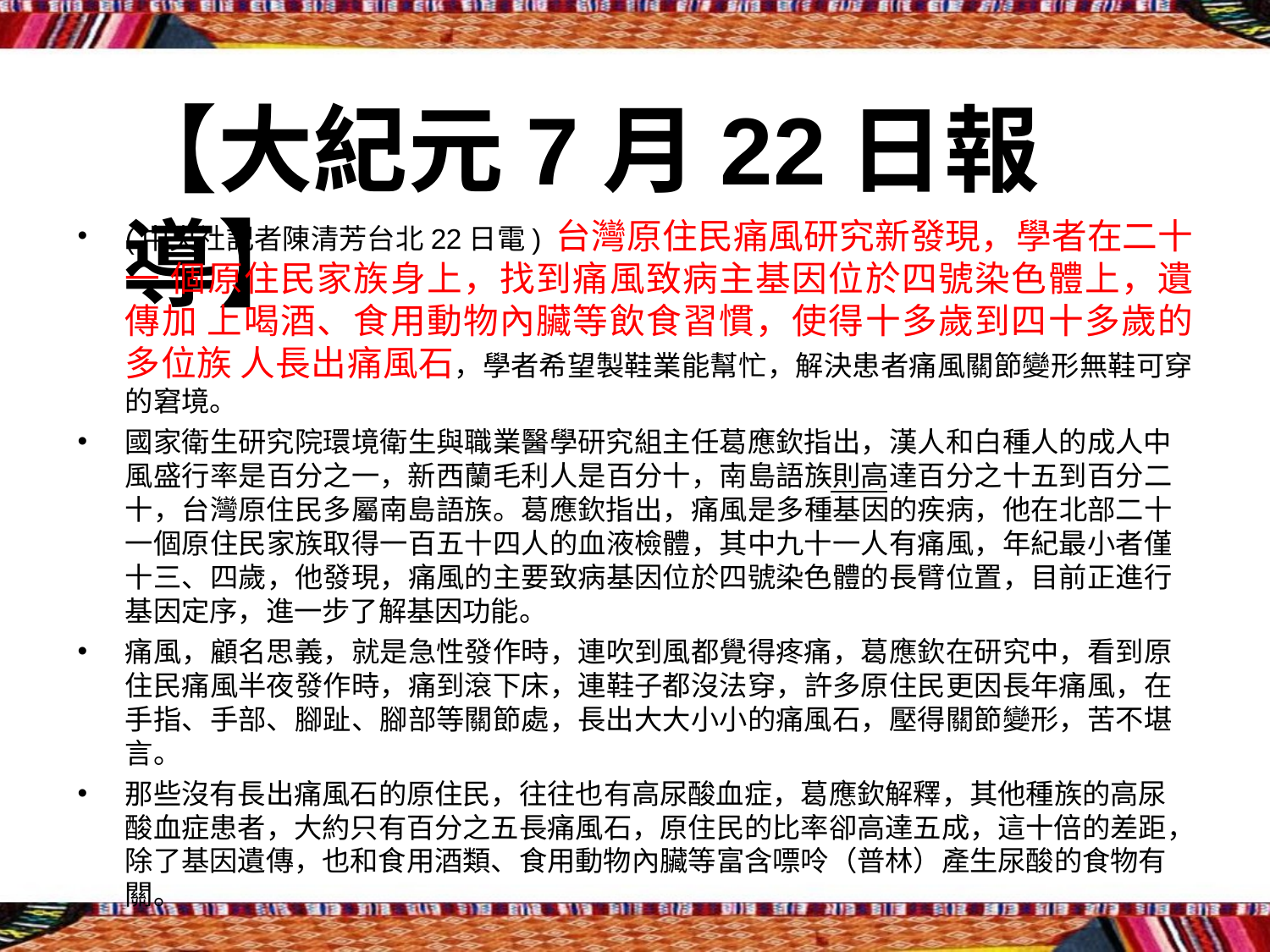

# 【大紀元7月22日報導】
(中央社記者陳清芳台北22日電) 台灣原住民痛風研究新發現，學者在二十一 個原住民家族身上，找到痛風致病主基因位於四號染色體上，遺傳加 上喝酒、食用動物內臟等飲食習慣，使得十多歲到四十多歲的多位族 人長出痛風石，學者希望製鞋業能幫忙，解決患者痛風關節變形無鞋可穿的窘境。
國家衛生研究院環境衛生與職業醫學研究組主任葛應欽指出，漢人和白種人的成人中 風盛行率是百分之一，新西蘭毛利人是百分十，南島語族則高達百分之十五到百分二 十，台灣原住民多屬南島語族。葛應欽指出，痛風是多種基因的疾病，他在北部二十 一個原住民家族取得一百五十四人的血液檢體，其中九十一人有痛風，年紀最小者僅 十三、四歲，他發現，痛風的主要致病基因位於四號染色體的長臂位置，目前正進行 基因定序，進一步了解基因功能。
痛風，顧名思義，就是急性發作時，連吹到風都覺得疼痛，葛應欽在研究中，看到原 住民痛風半夜發作時，痛到滾下床，連鞋子都沒法穿，許多原住民更因長年痛風，在 手指、手部、腳趾、腳部等關節處，長出大大小小的痛風石，壓得關節變形，苦不堪 言。
那些沒有長出痛風石的原住民，往往也有高尿酸血症，葛應欽解釋，其他種族的高尿 酸血症患者，大約只有百分之五長痛風石，原住民的比率卻高達五成，這十倍的差距， 除了基因遺傳，也和食用酒類、食用動物內臟等富含嘌呤（普林）產生尿酸的食物有 關。